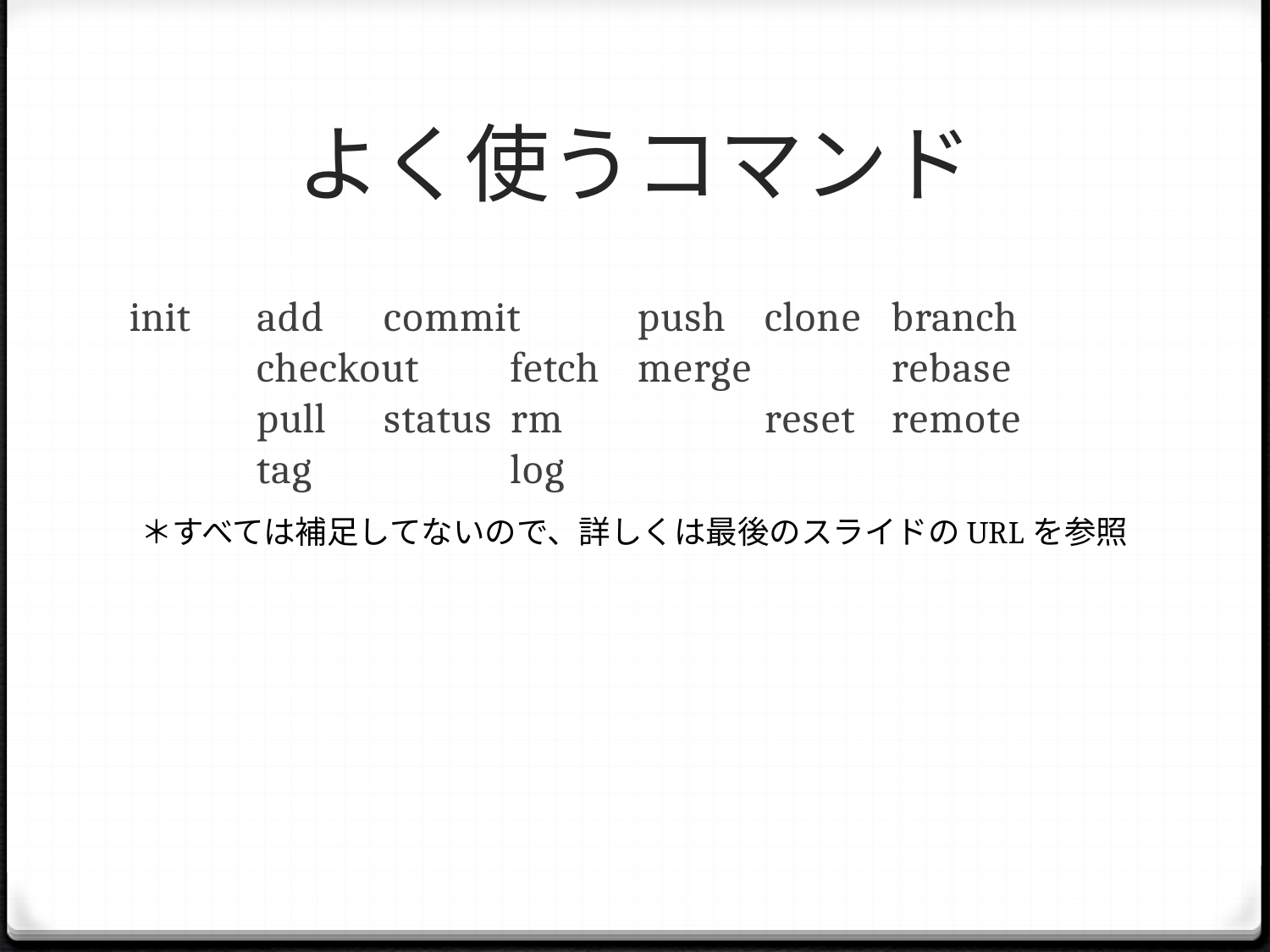

# よく使うコマンド
init 	add	commit	push	clone	branch		checkout	fetch	merge		rebase		pull	status	rm		reset	remote	tag		log
＊すべては補足してないので、詳しくは最後のスライドのURLを参照